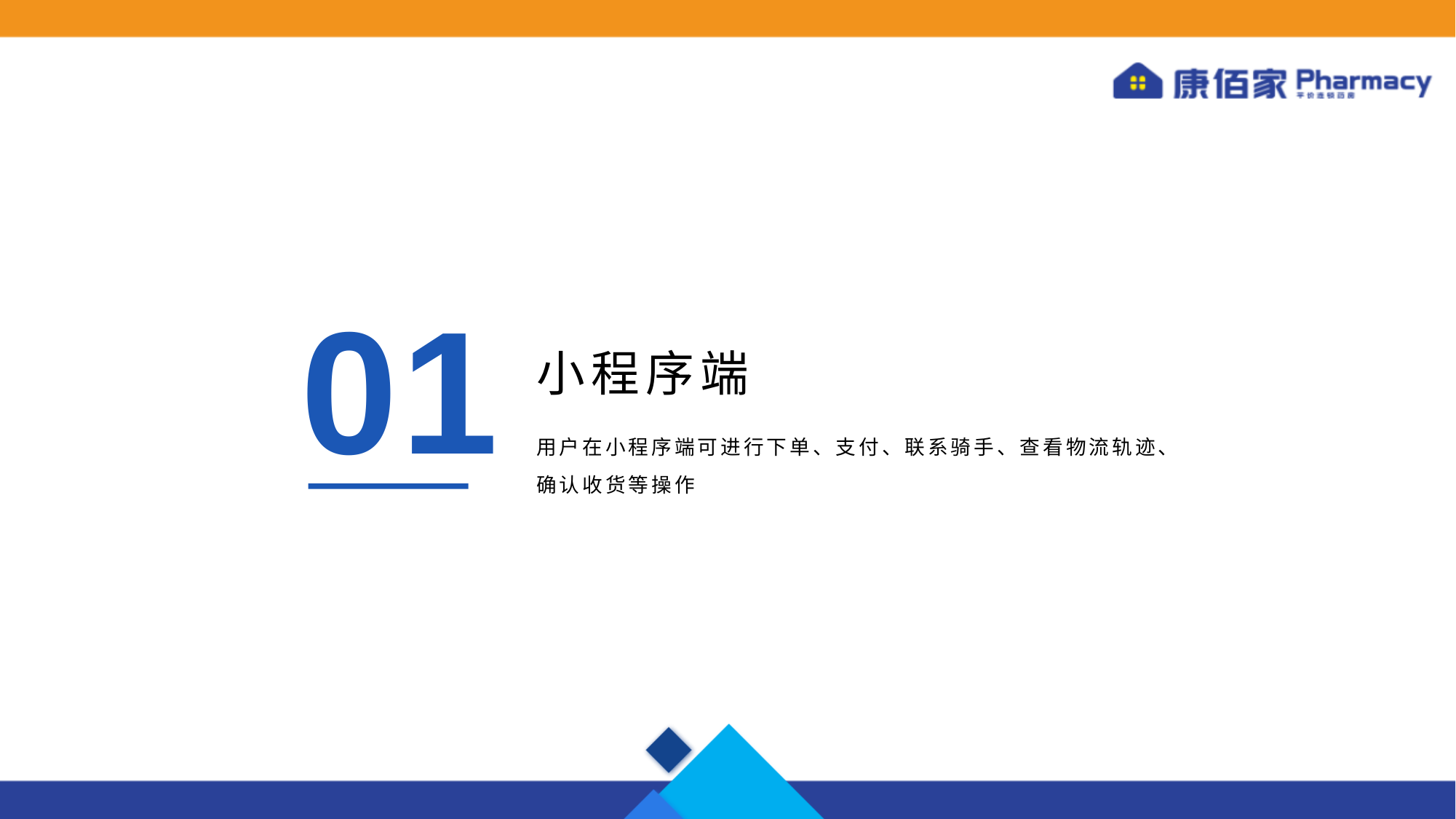

01
小程序端
用户在小程序端可进行下单、支付、联系骑手、查看物流轨迹、确认收货等操作